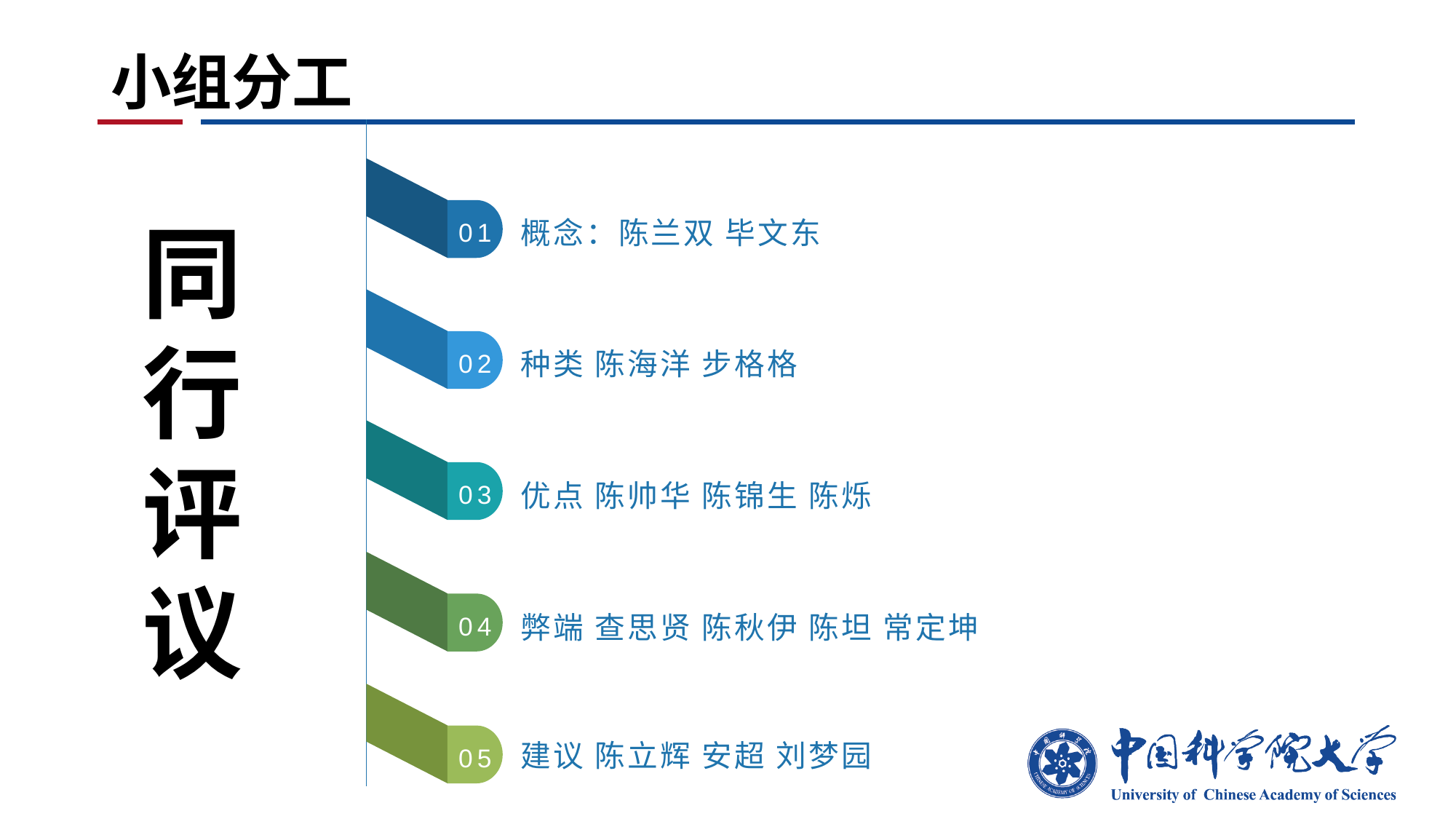

# 小组分工

概念：陈兰双 毕文东
01
同
行
评
议

种类 陈海洋 步格格
02

优点 陈帅华 陈锦生 陈烁
03

弊端 查思贤 陈秋伊 陈坦 常定坤
04

建议 陈立辉 安超 刘梦园
05